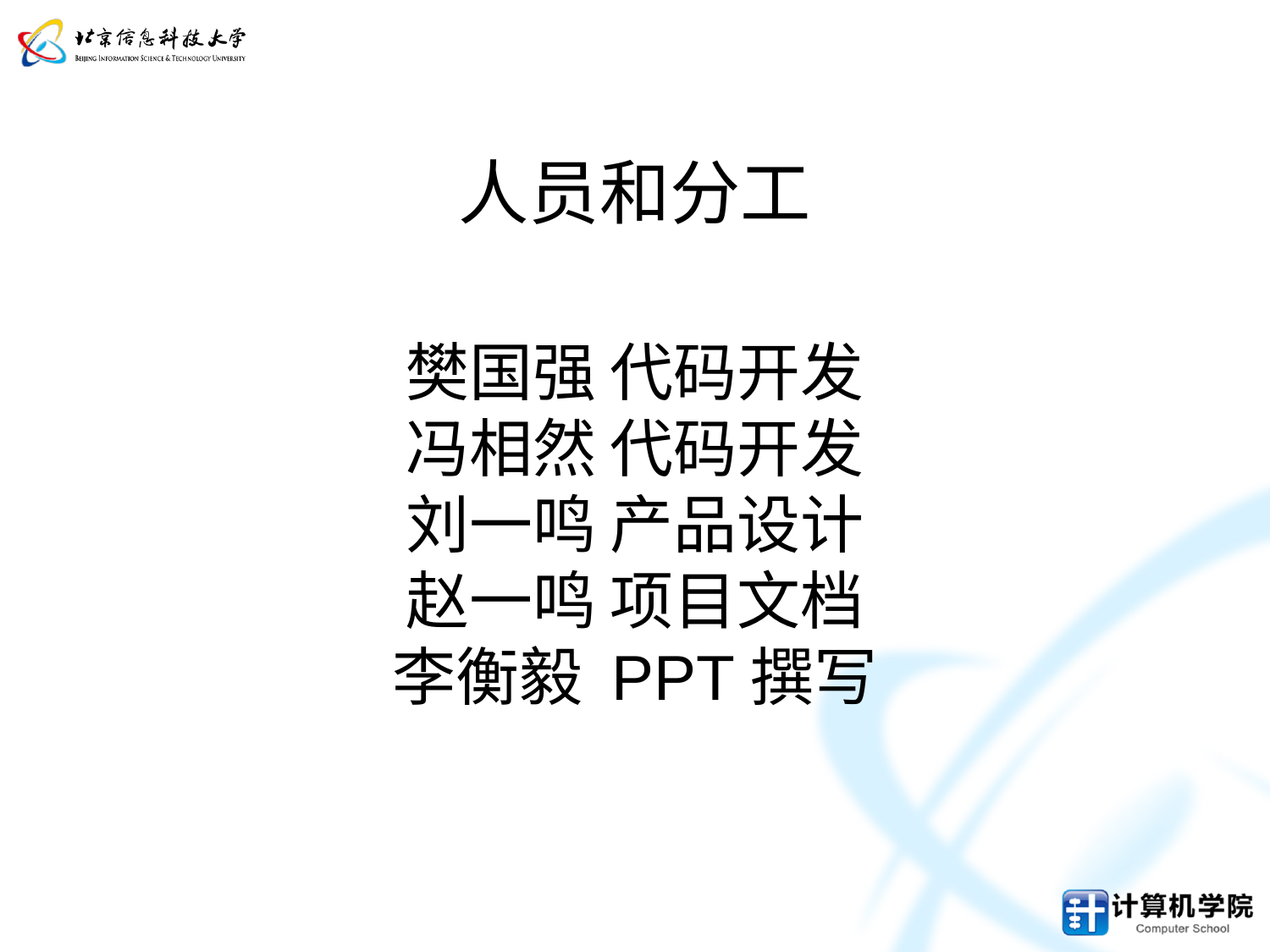

人员和分工

樊国强 代码开发
冯相然 代码开发
刘一鸣 产品设计
赵一鸣 项目文档
李衡毅 PPT撰写